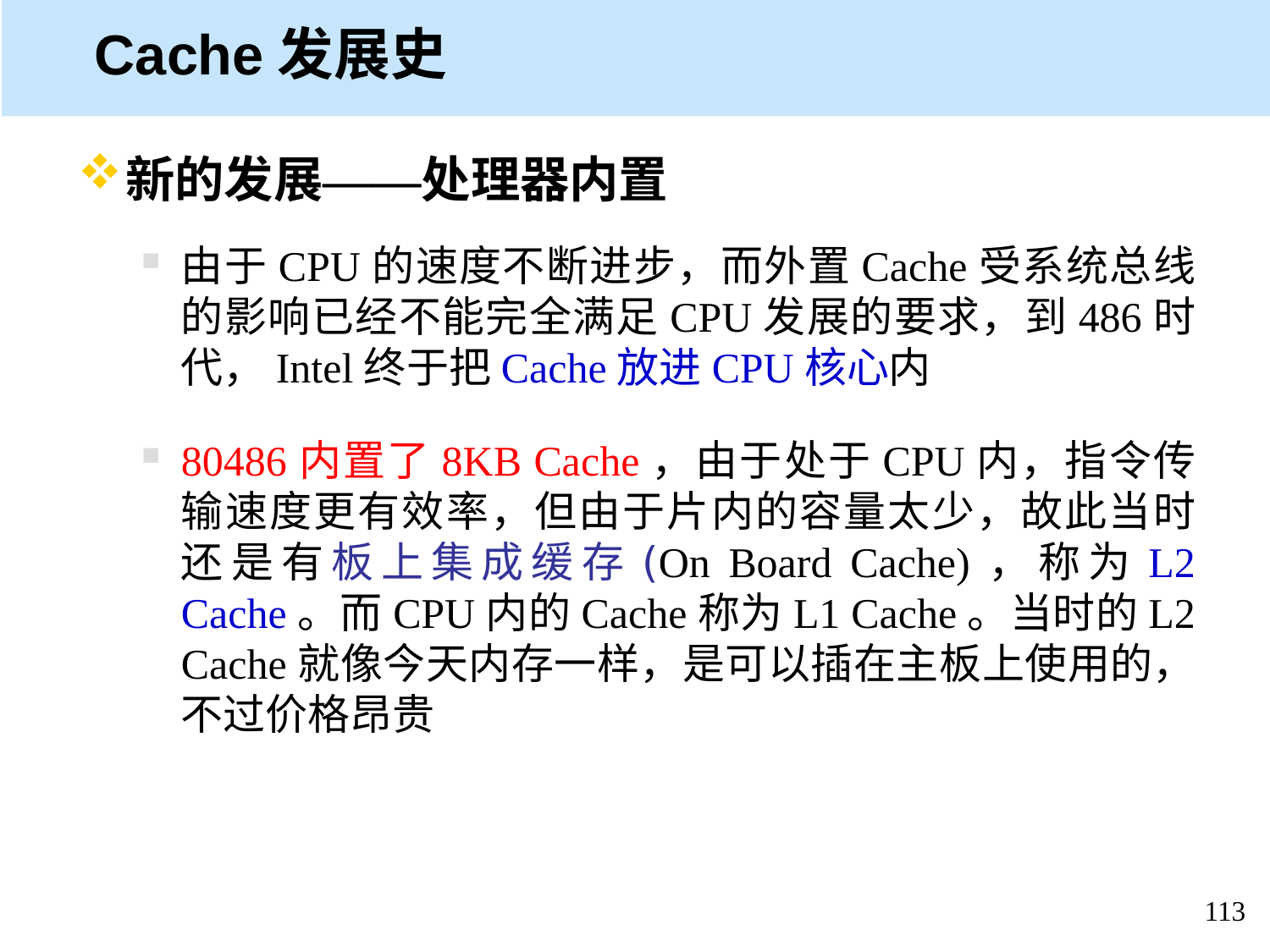

# Cache发展史
新的发展——处理器内置
由于CPU的速度不断进步，而外置Cache受系统总线的影响已经不能完全满足CPU发展的要求，到486时代，Intel终于把Cache放进CPU核心内
80486内置了8KB Cache，由于处于CPU内，指令传输速度更有效率，但由于片内的容量太少，故此当时还是有板上集成缓存(On Board Cache)，称为L2 Cache。而CPU内的Cache称为L1 Cache。当时的L2 Cache就像今天内存一样，是可以插在主板上使用的，不过价格昂贵